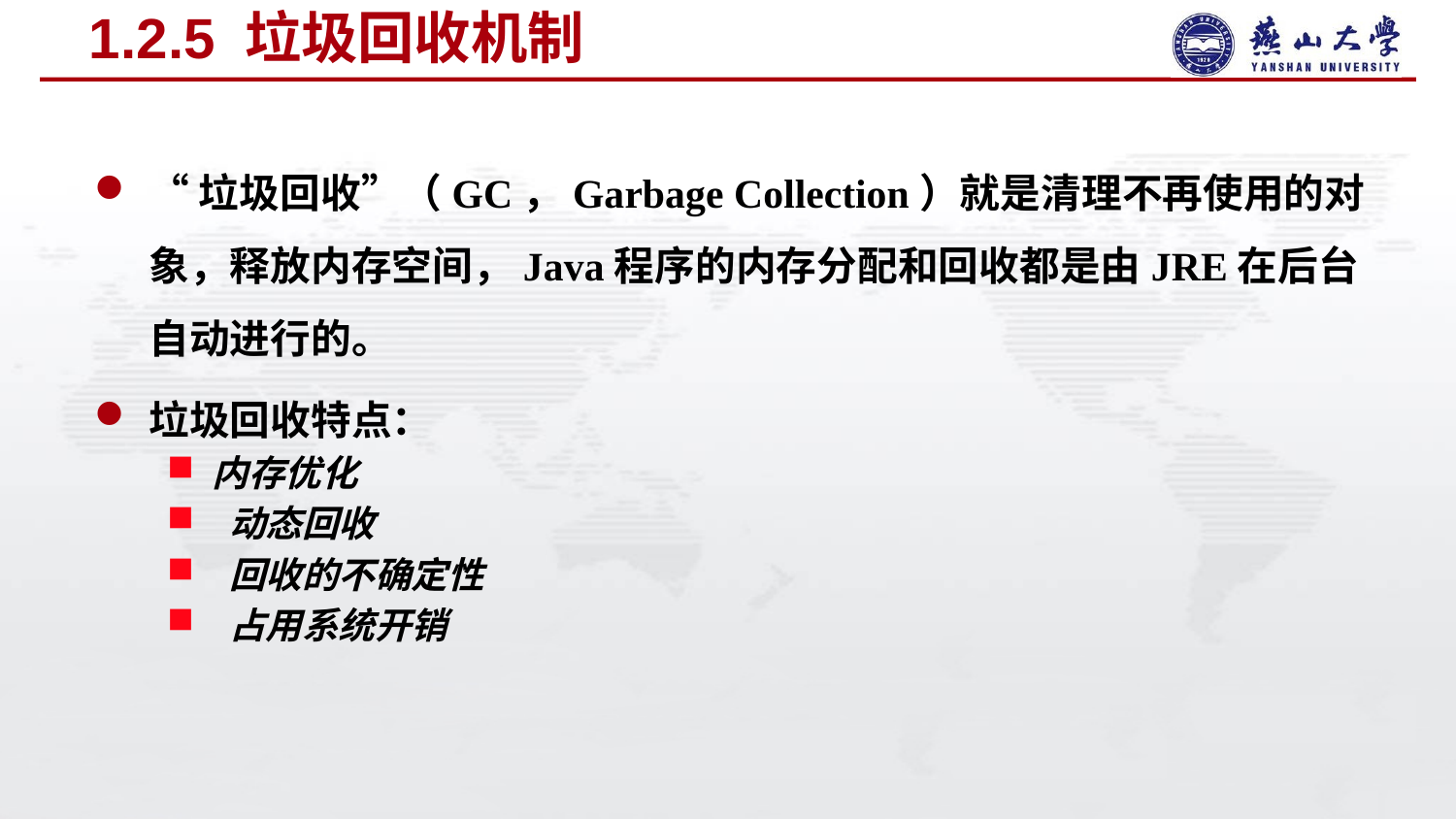

# 1.2.5 垃圾回收机制
“垃圾回收”（GC，Garbage Collection）就是清理不再使用的对象，释放内存空间，Java程序的内存分配和回收都是由JRE在后台自动进行的。
垃圾回收特点：
内存优化
 动态回收
 回收的不确定性
 占用系统开销